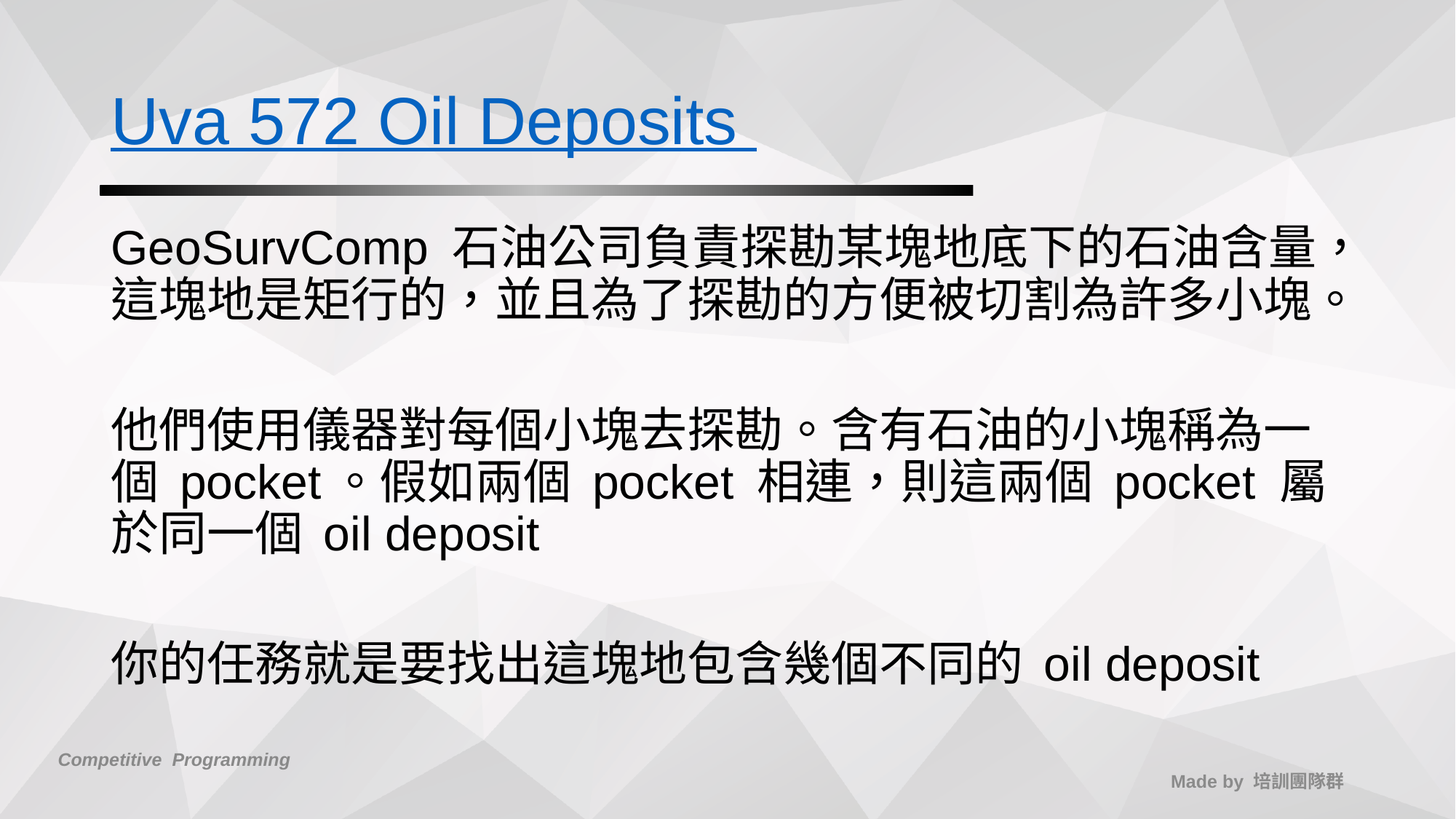

# Uva 572 Oil Deposits
GeoSurvComp 石油公司負責探勘某塊地底下的石油含量，這塊地是矩行的，並且為了探勘的方便被切割為許多小塊。

他們使用儀器對每個小塊去探勘。含有石油的小塊稱為一個 pocket。假如兩個 pocket 相連，則這兩個 pocket 屬於同一個 oil deposit

你的任務就是要找出這塊地包含幾個不同的 oil deposit